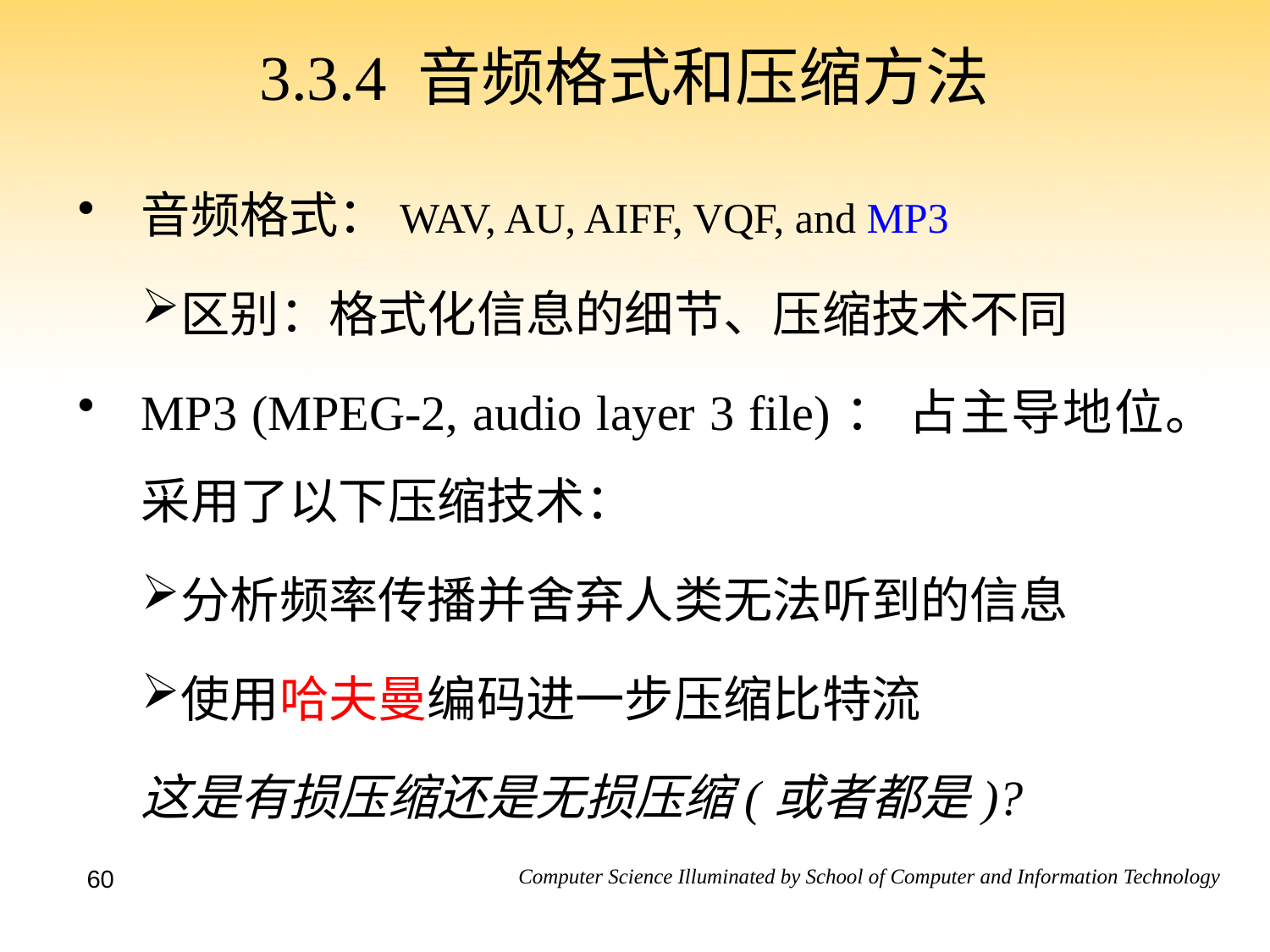

# 3.3.4 音频格式和压缩方法
音频格式：WAV, AU, AIFF, VQF, and MP3
区别：格式化信息的细节、压缩技术不同
MP3 (MPEG-2, audio layer 3 file)： 占主导地位。采用了以下压缩技术：
分析频率传播并舍弃人类无法听到的信息
使用哈夫曼编码进一步压缩比特流
这是有损压缩还是无损压缩(或者都是)?
60